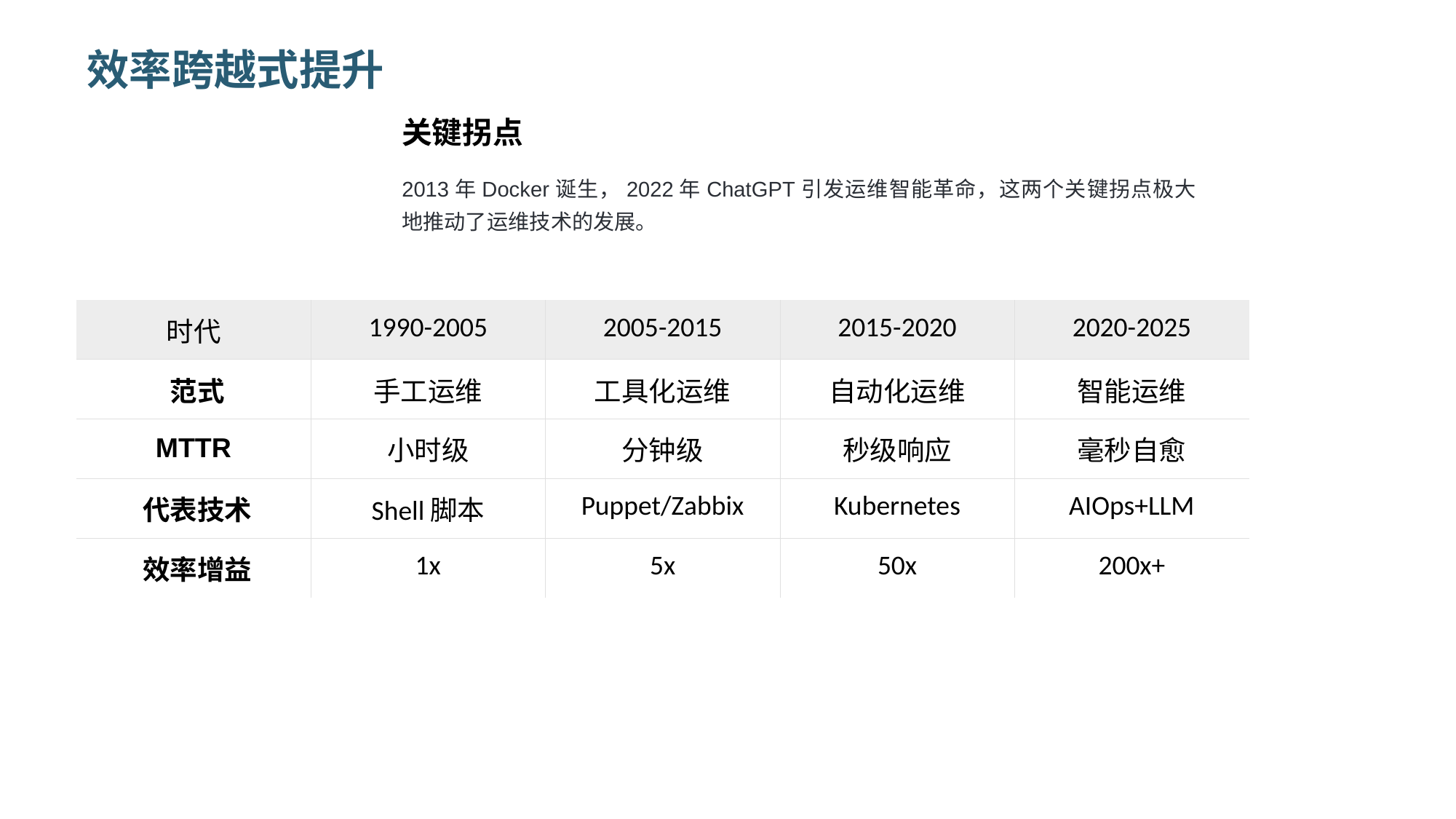

效率跨越式提升
关键拐点

01
2013年Docker诞生，2022年ChatGPT引发运维智能革命，这两个关键拐点极大地推动了运维技术的发展。

| 时代 | 1990-2005 | 2005-2015 | 2015-2020 | 2020-2025 |
| --- | --- | --- | --- | --- |
| ​范式​ | 手工运维 | 工具化运维 | 自动化运维 | 智能运维 |
| ​MTTR​ | 小时级 | 分钟级 | 秒级响应 | 毫秒自愈 |
| ​代表技术​ | Shell脚本 | Puppet/Zabbix | Kubernetes | AIOps+LLM |
| ​效率增益​ | 1x | 5x | 50x | 200x+ |

02
时代划分

03